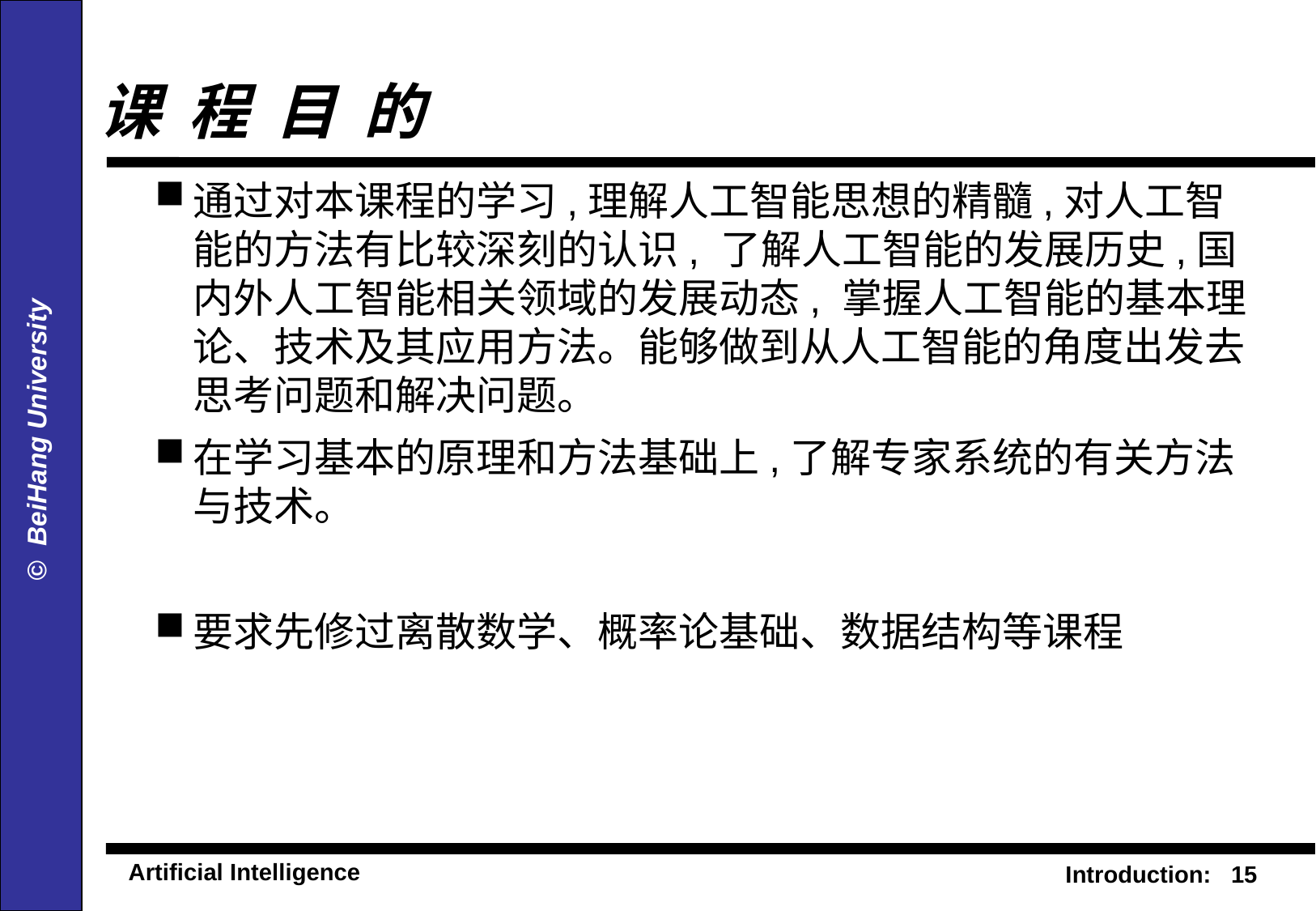

课  程  目  的
通过对本课程的学习,理解人工智能思想的精髓,对人工智能的方法有比较深刻的认识, 了解人工智能的发展历史,国内外人工智能相关领域的发展动态, 掌握人工智能的基本理论、技术及其应用方法。能够做到从人工智能的角度出发去思考问题和解决问题。
在学习基本的原理和方法基础上,了解专家系统的有关方法与技术。

要求先修过离散数学、概率论基础、数据结构等课程